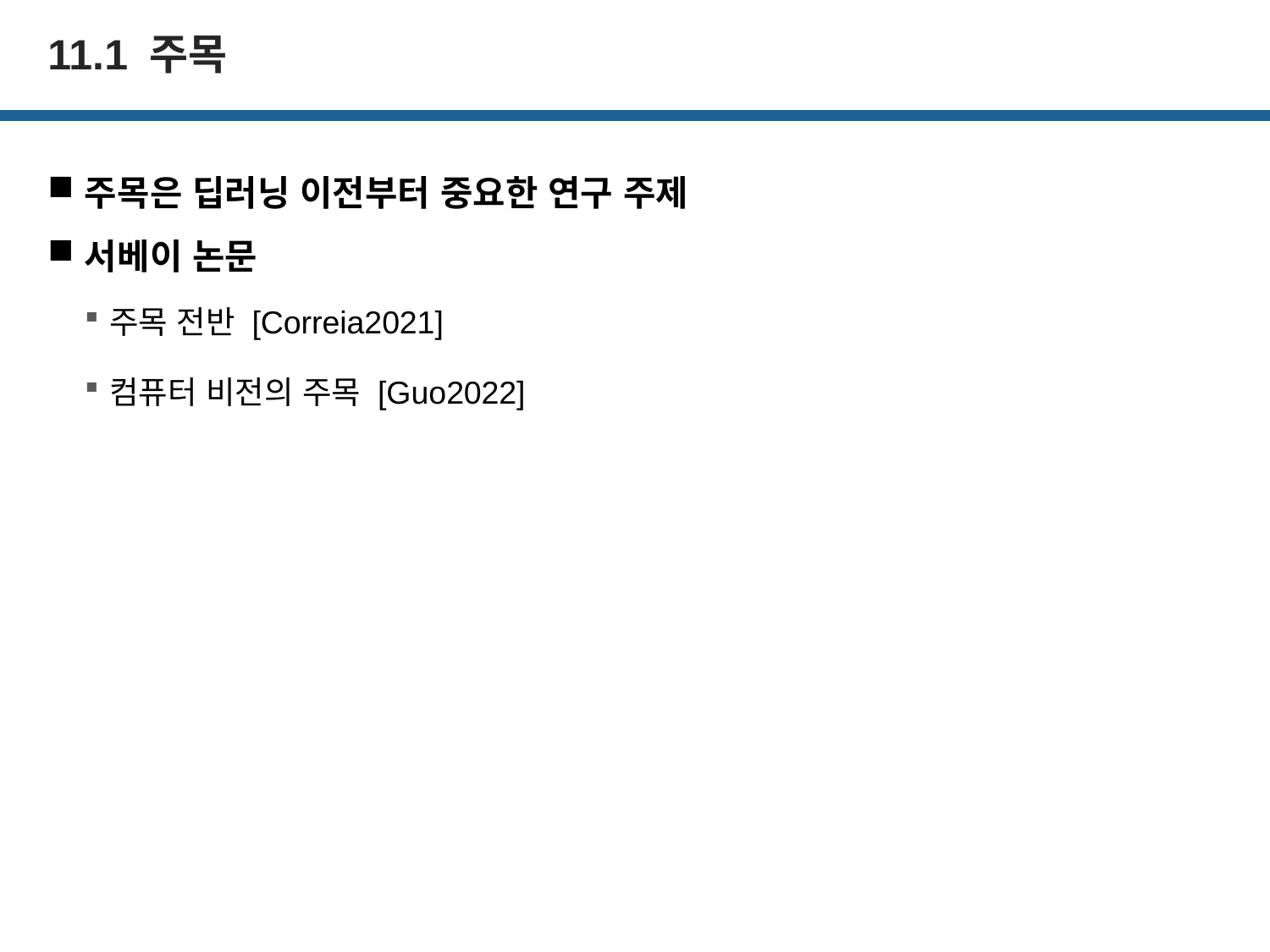

# 11.1 주목
주목은 딥러닝 이전부터 중요한 연구 주제
서베이 논문
주목 전반 [Correia2021]
컴퓨터 비전의 주목 [Guo2022]